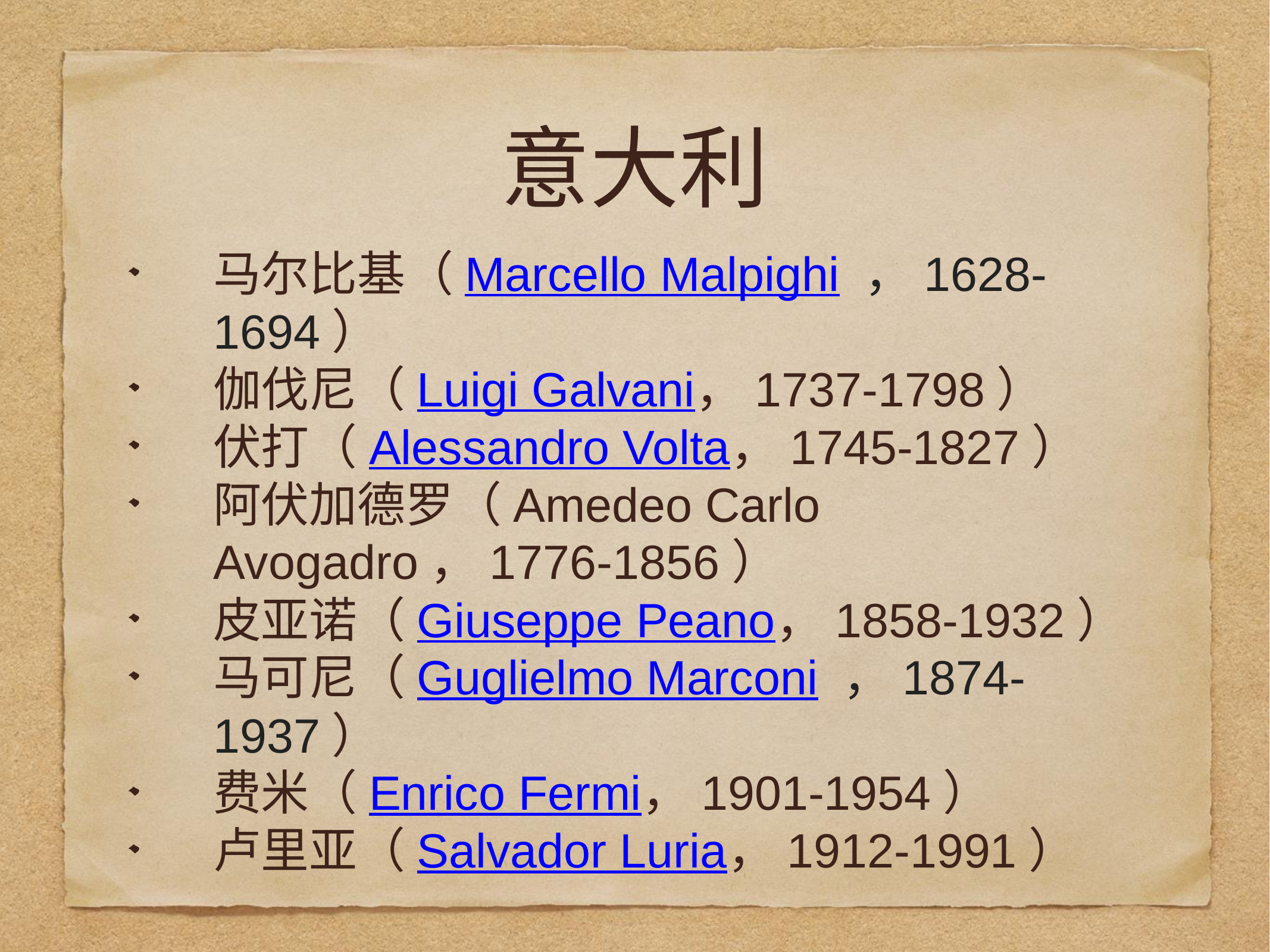

# 意大利
马尔比基（Marcello Malpighi ，1628-1694）
伽伐尼（Luigi Galvani，1737-1798）
伏打（Alessandro Volta，1745-1827）
阿伏加德罗（Amedeo Carlo Avogadro，1776-1856）
皮亚诺（Giuseppe Peano，1858-1932）
马可尼（Guglielmo Marconi ，1874-1937）
费米（Enrico Fermi，1901-1954）
卢里亚（Salvador Luria，1912-1991）